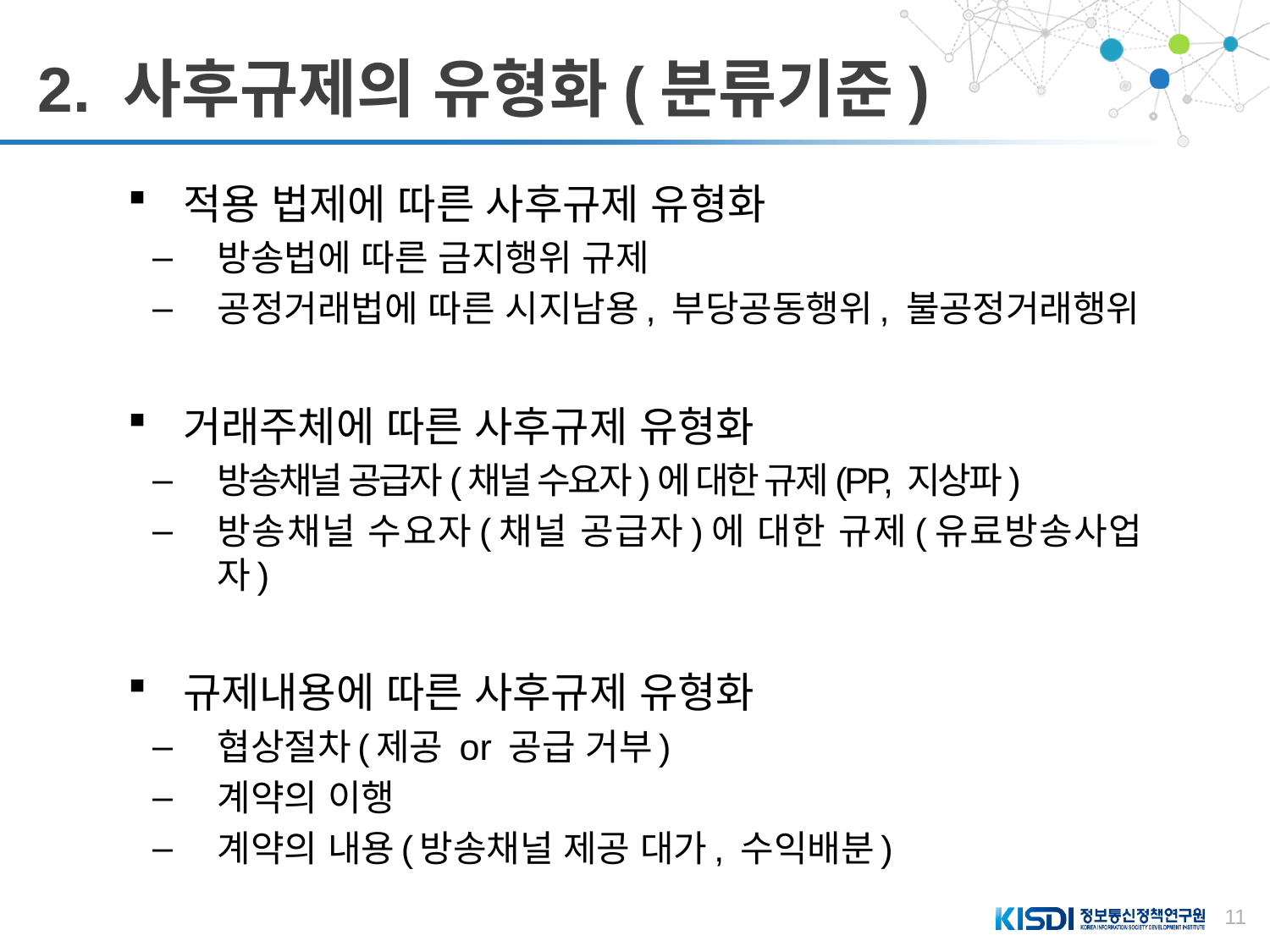

# 2. 사후규제의 유형화(분류기준)
적용 법제에 따른 사후규제 유형화
방송법에 따른 금지행위 규제
공정거래법에 따른 시지남용, 부당공동행위, 불공정거래행위

거래주체에 따른 사후규제 유형화
방송채널 공급자(채널 수요자)에 대한 규제(PP, 지상파)
방송채널 수요자(채널 공급자)에 대한 규제(유료방송사업자)

규제내용에 따른 사후규제 유형화
협상절차(제공 or 공급 거부)
계약의 이행
계약의 내용(방송채널 제공 대가, 수익배분)

11